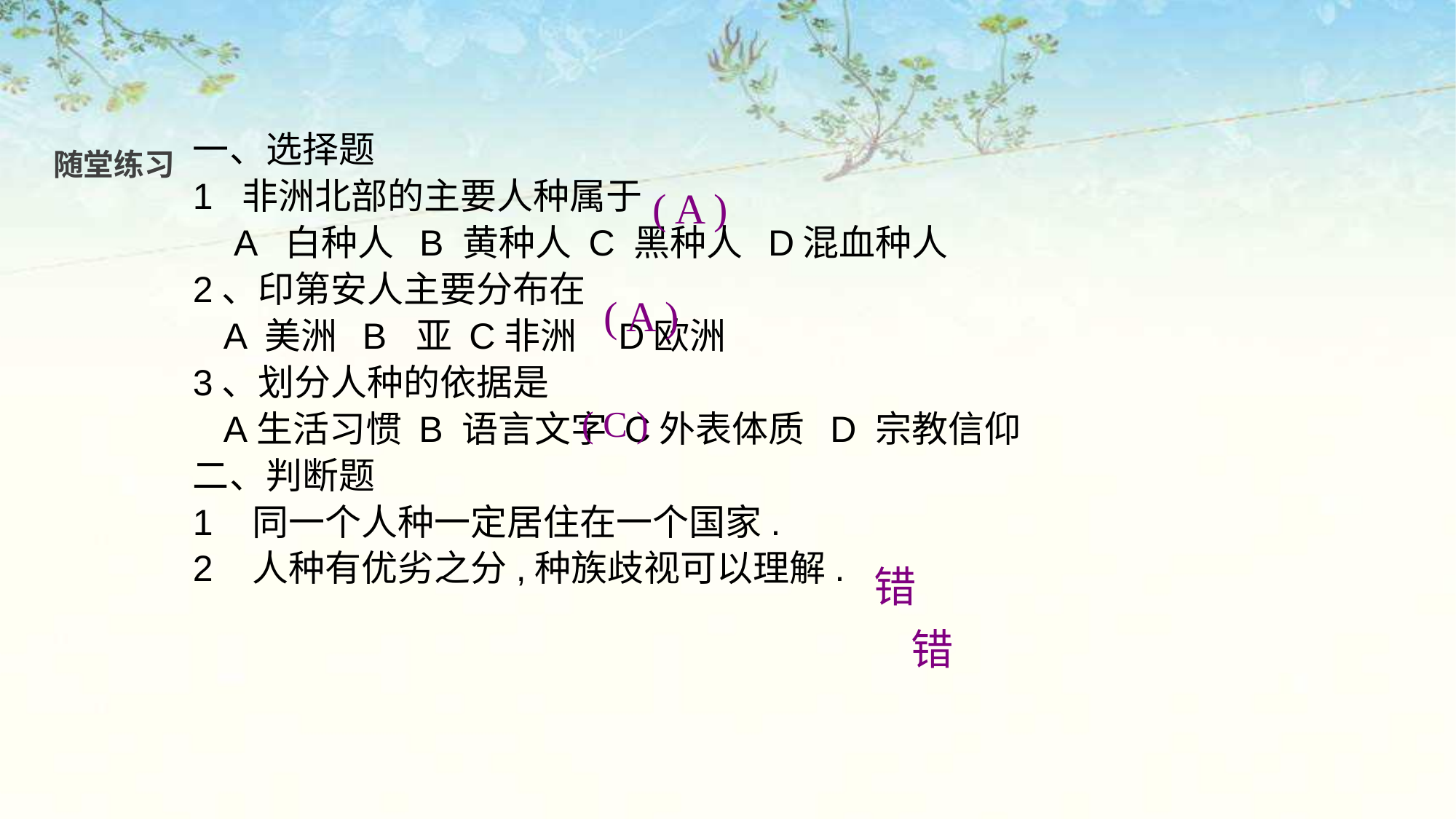

一、选择题
1  非洲北部的主要人种属于
    A  白种人  B 黄种人 C 黑种人  D混血种人
2、印第安人主要分布在
   A 美洲  B  亚 C非洲    D欧洲
3、划分人种的依据是
   A生活习惯 B 语言文字 C外表体质  D 宗教信仰
二、判断题
1   同一个人种一定居住在一个国家.
2   人种有优劣之分,种族歧视可以理解.

随堂练习
( A )
( A )
( C )

错
错